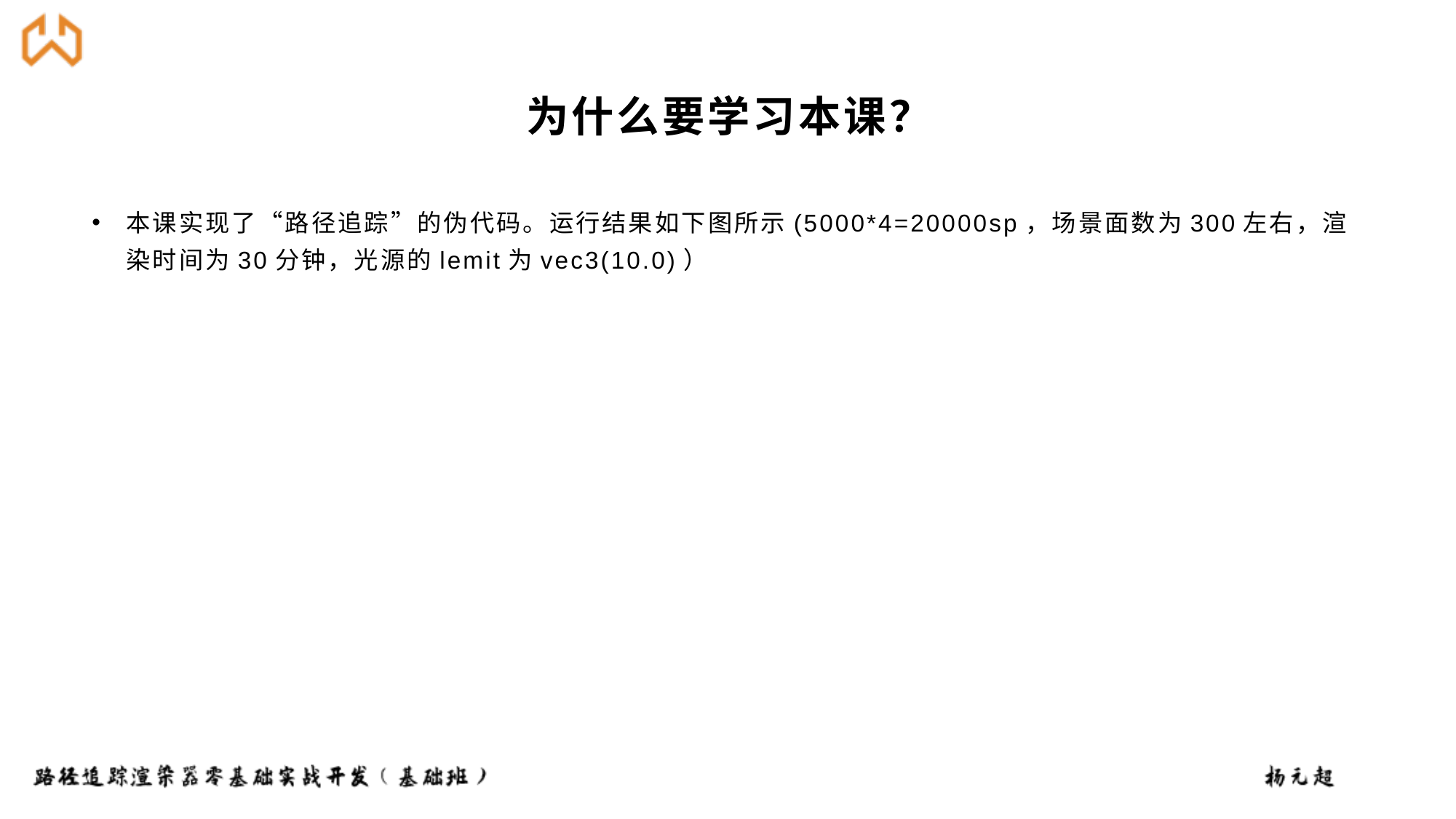

# 为什么要学习本课？
本课实现了“路径追踪”的伪代码。运行结果如下图所示(5000*4=20000sp，场景面数为300左右，渲染时间为30分钟，光源的lemit为vec3(10.0)）